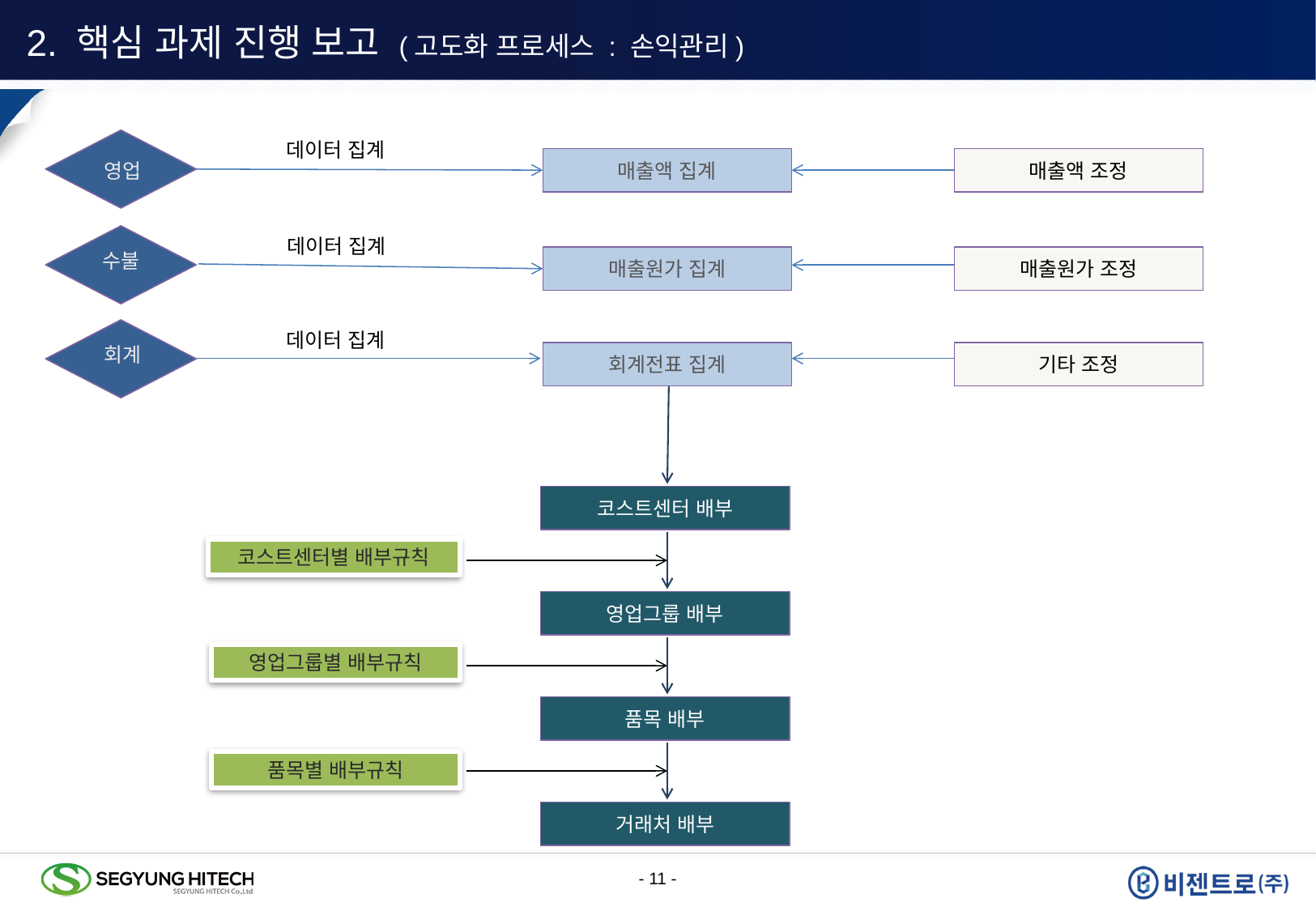

2. 핵심 과제 진행 보고 (고도화 프로세스 : 손익관리)

데이터 집계
매출액 집계
매출액 조정
영업

데이터 집계
수불
매출원가 집계
매출원가 조정

데이터 집계
회계
회계전표 집계
기타 조정
코스트센터 배부
코스트센터별 배부규칙
영업그룹 배부
영업그룹별 배부규칙
품목 배부
품목별 배부규칙
거래처 배부